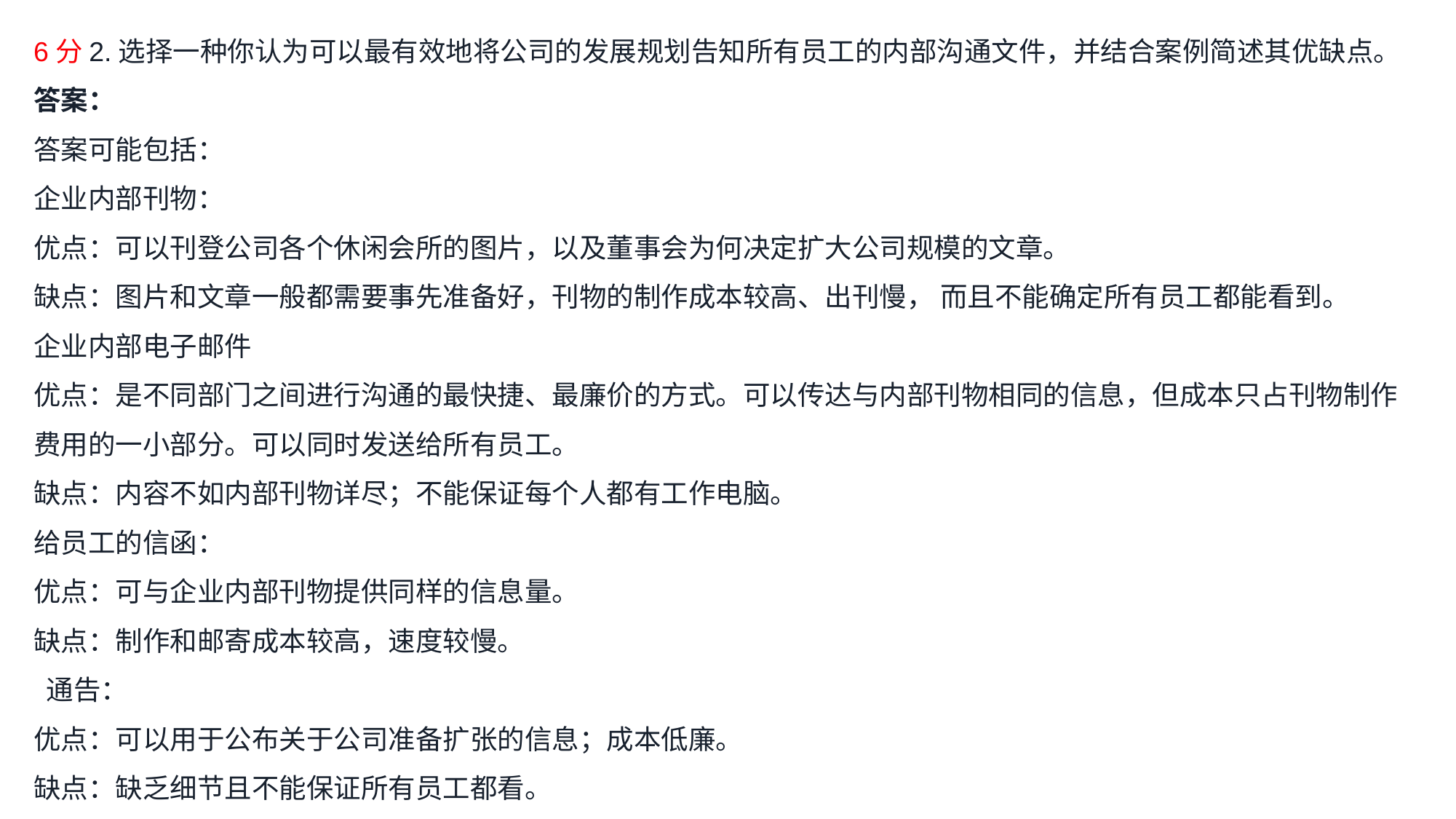

6分2.选择一种你认为可以最有效地将公司的发展规划告知所有员工的内部沟通文件，并结合案例简述其优缺点。
答案：
答案可能包括：
企业内部刊物：
优点：可以刊登公司各个休闲会所的图片，以及董事会为何决定扩大公司规模的文章。
缺点：图片和文章一般都需要事先准备好，刊物的制作成本较高、出刊慢， 而且不能确定所有员工都能看到。
企业内部电子邮件
优点：是不同部门之间进行沟通的最快捷、最廉价的方式。可以传达与内部刊物相同的信息，但成本只占刊物制作费用的一小部分。可以同时发送给所有员工。
缺点：内容不如内部刊物详尽；不能保证每个人都有工作电脑。
给员工的信函：
优点：可与企业内部刊物提供同样的信息量。
缺点：制作和邮寄成本较高，速度较慢。
 通告：
优点：可以用于公布关于公司准备扩张的信息；成本低廉。
缺点：缺乏细节且不能保证所有员工都看。